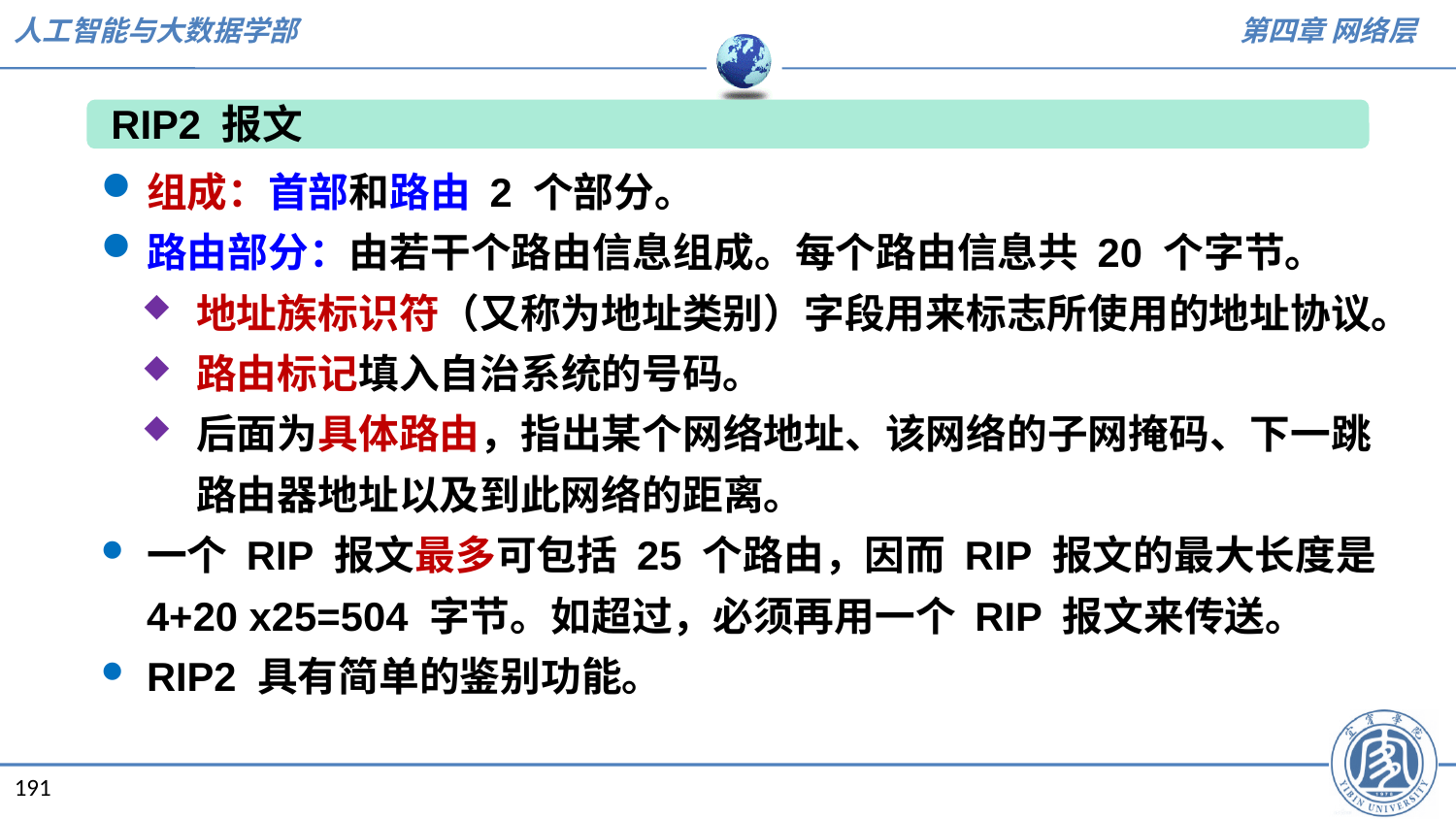

RIP2 报文

组成：首部和路由 2 个部分。
路由部分：由若干个路由信息组成。每个路由信息共 20 个字节。
地址族标识符（又称为地址类别）字段用来标志所使用的地址协议。
路由标记填入自治系统的号码。
后面为具体路由，指出某个网络地址、该网络的子网掩码、下一跳路由器地址以及到此网络的距离。
一个 RIP 报文最多可包括 25 个路由，因而 RIP 报文的最大长度是 4+20 x25=504 字节。如超过，必须再用一个 RIP 报文来传送。
RIP2 具有简单的鉴别功能。
191